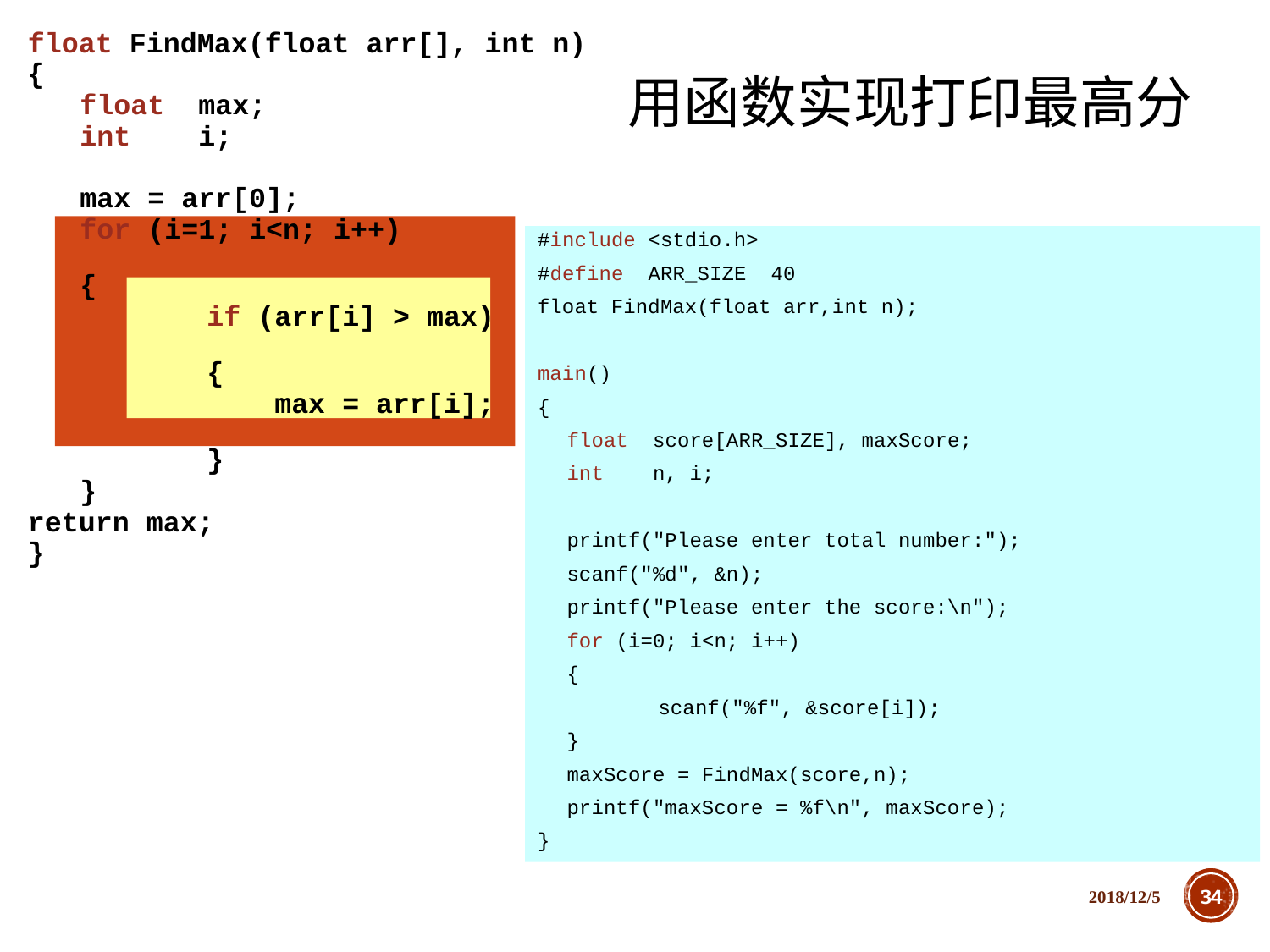

float FindMax(float arr[], int n)
{
	float  max;
	int    i;

	max = arr[0];
	for (i=1; i<n; i++)
	{
    	if (arr[i] > max)
    	{
   		    max = arr[i];
    	}
	}
return max;
}
# 用函数实现打印最高分

#include <stdio.h>
#define  ARR_SIZE  40
float FindMax(float arr,int n);

main()
{
	float  score[ARR_SIZE], maxScore;
	int    n, i;

	printf("Please enter total number:");
	scanf("%d", &n);
	printf("Please enter the score:\n");
	for (i=0; i<n; i++)
	{
   		scanf("%f", &score[i]);
	}
	maxScore = FindMax(score,n);
	printf("maxScore = %f\n", maxScore);
}

2018/12/5
34